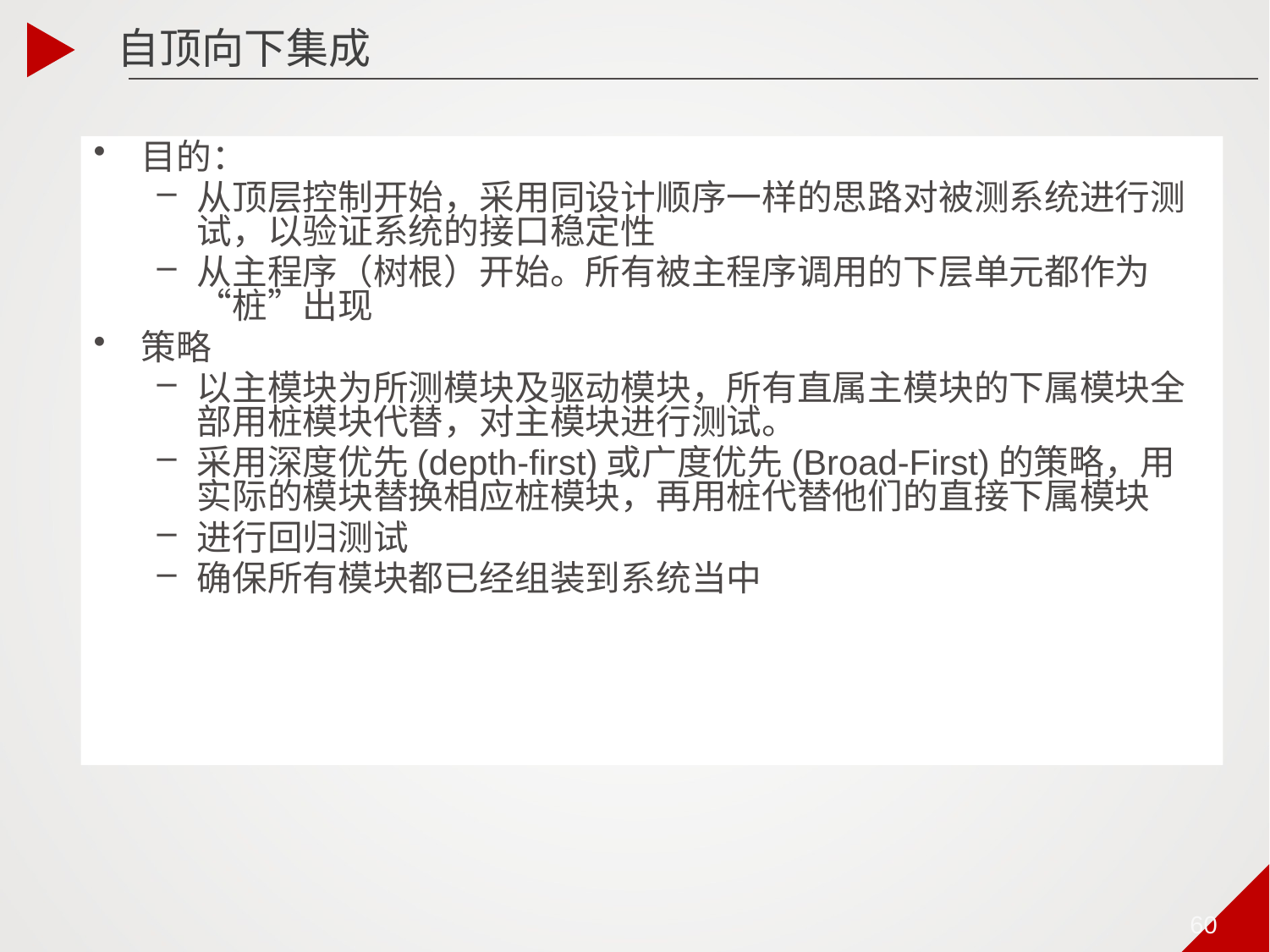

自顶向下集成

目的：
从顶层控制开始，采用同设计顺序一样的思路对被测系统进行测试，以验证系统的接口稳定性
从主程序（树根）开始。所有被主程序调用的下层单元都作为“桩”出现
策略
以主模块为所测模块及驱动模块，所有直属主模块的下属模块全部用桩模块代替，对主模块进行测试。
采用深度优先(depth-first)或广度优先(Broad-First)的策略，用实际的模块替换相应桩模块，再用桩代替他们的直接下属模块
进行回归测试
确保所有模块都已经组装到系统当中